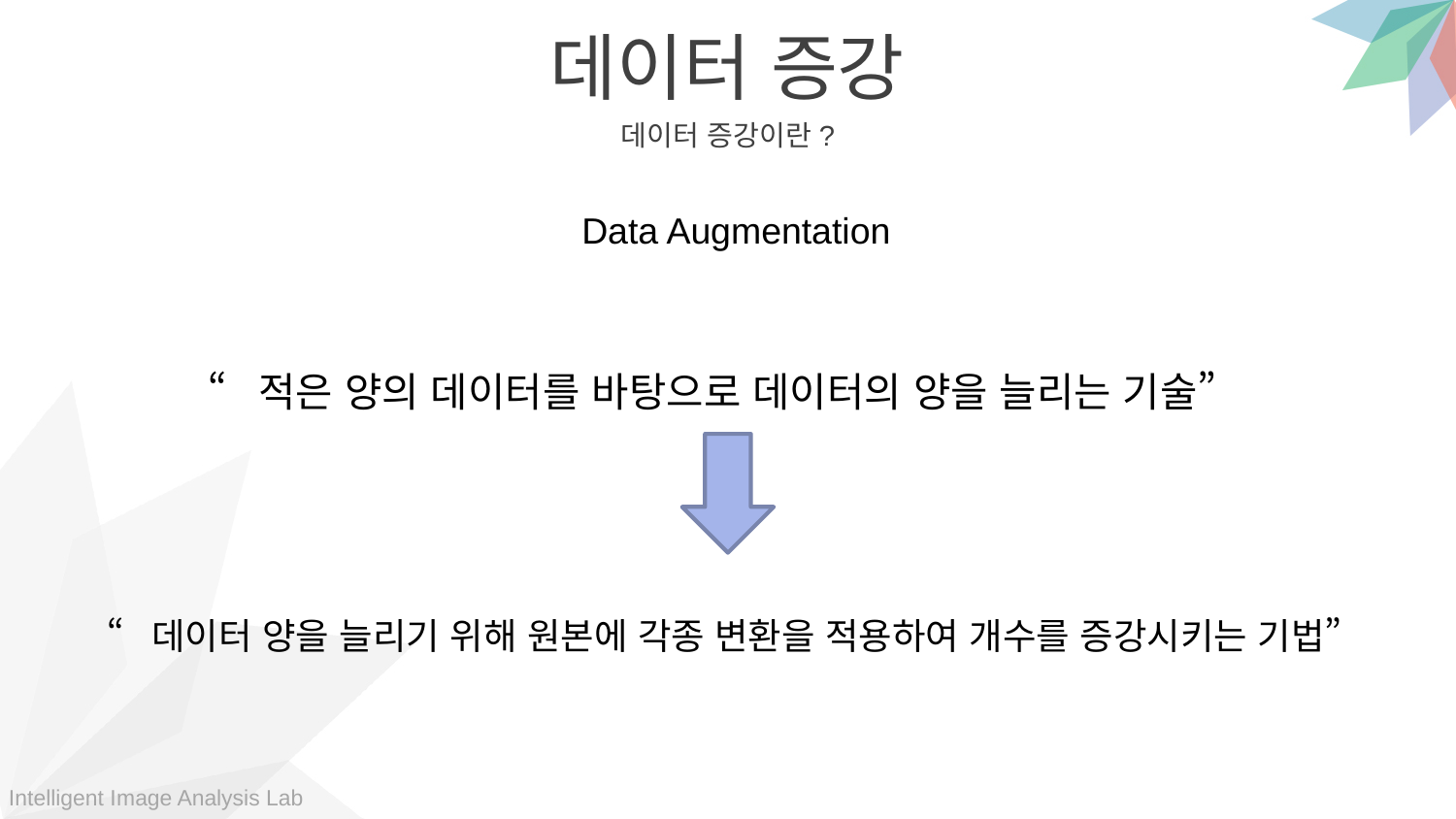

데이터 증강
데이터 증강이란?
Data Augmentation
“적은 양의 데이터를 바탕으로 데이터의 양을 늘리는 기술”

“데이터 양을 늘리기 위해 원본에 각종 변환을 적용하여 개수를 증강시키는 기법”